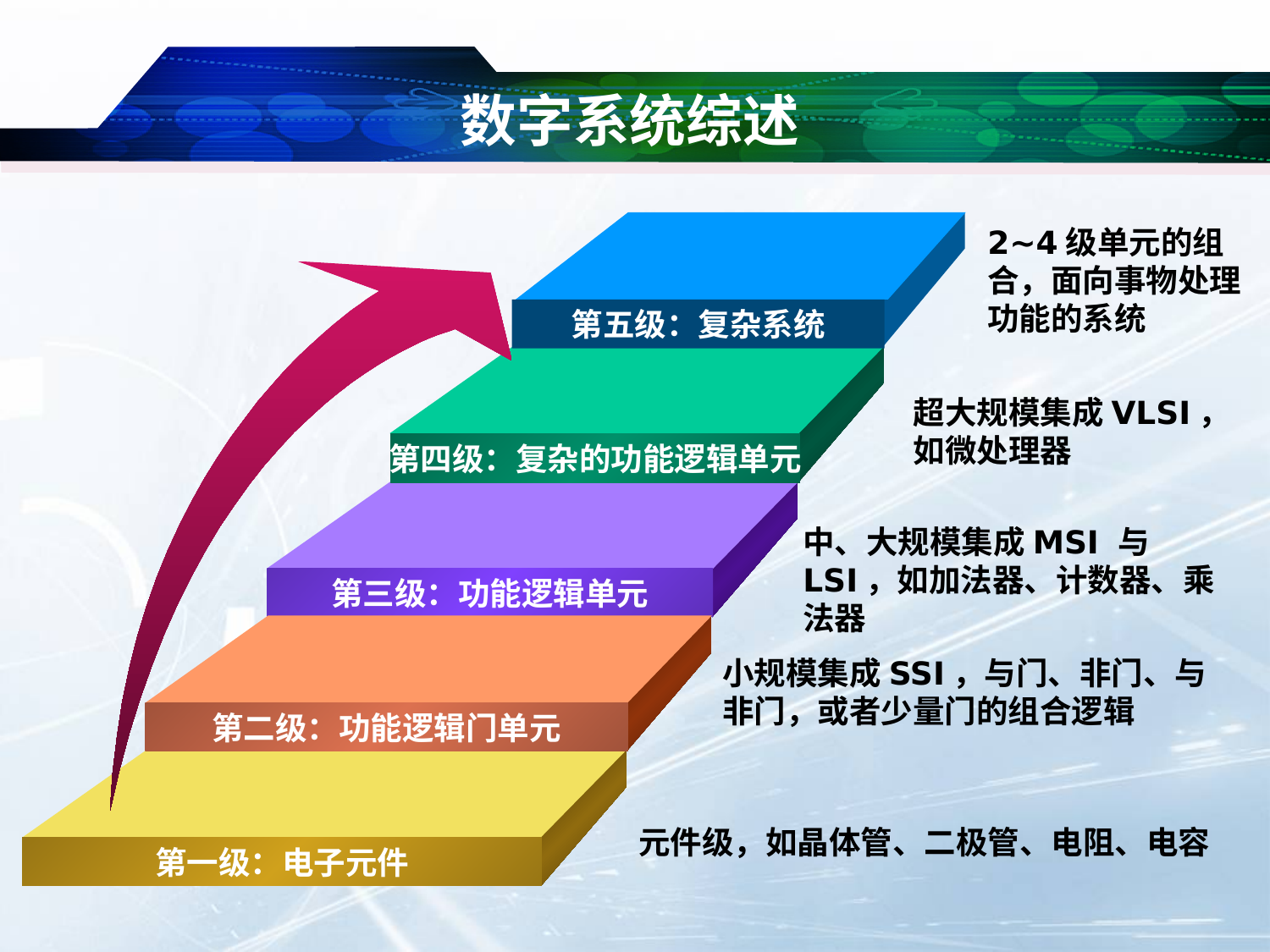

# 数字系统综述

2~4级单元的组合，面向事物处理功能的系统

第五级：复杂系统

超大规模集成VLSI，如微处理器
第四级：复杂的功能逻辑单元

中、大规模集成MSI 与 LSI，如加法器、计数器、乘法器
第三级：功能逻辑单元

小规模集成SSI，与门、非门、与非门，或者少量门的组合逻辑
第二级：功能逻辑门单元

元件级，如晶体管、二极管、电阻、电容
第一级：电子元件